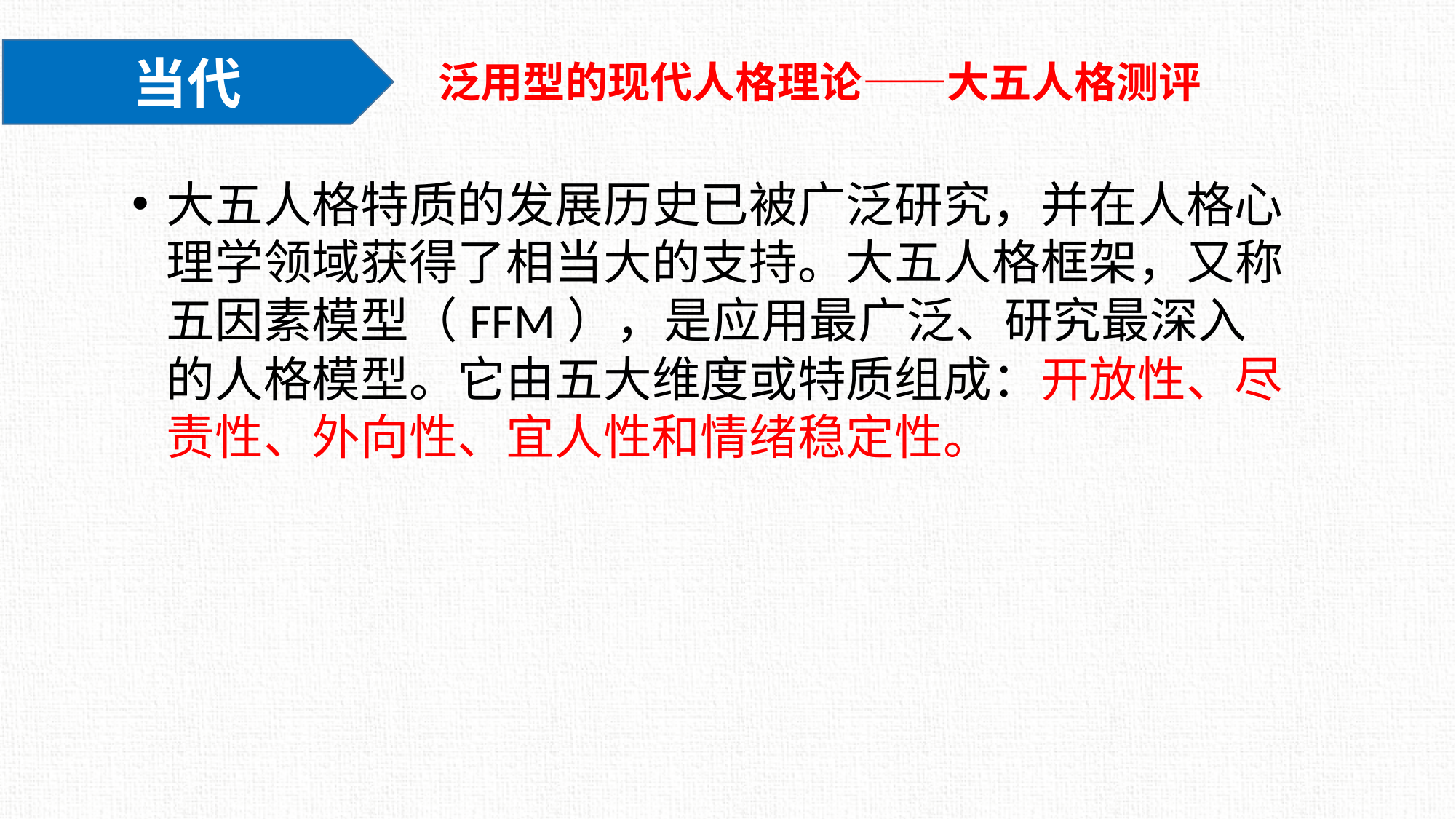

泛用型的现代人格理论——大五人格测评

当代
大五人格特质的发展历史已被广泛研究，并在人格心理学领域获得了相当大的支持。大五人格框架，又称五因素模型（FFM），是应用最广泛、研究最深入的人格模型。它由五大维度或特质组成：开放性、尽责性、外向性、宜人性和情绪稳定性。